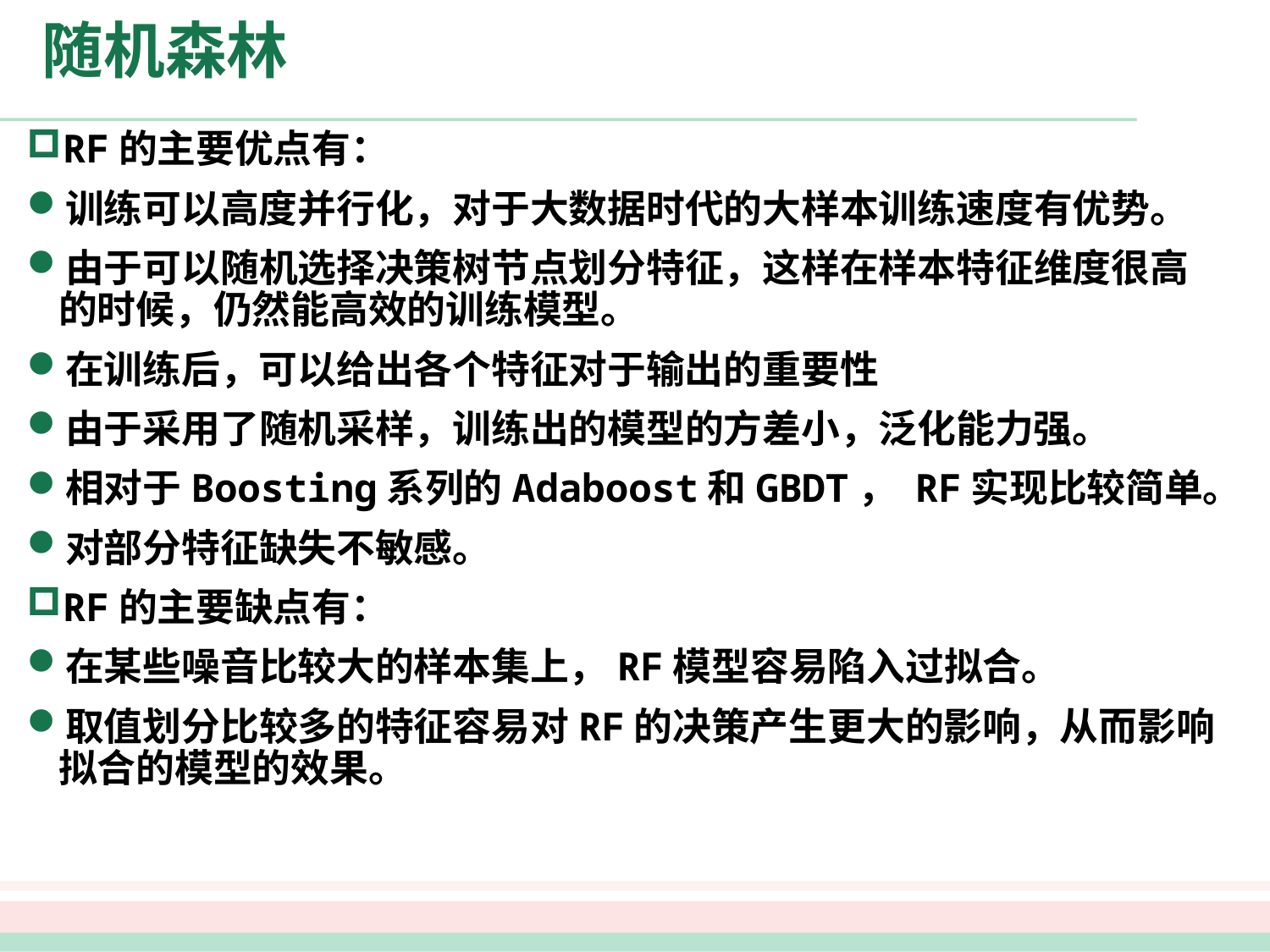

# 随机森林
RF的主要优点有：
训练可以高度并行化，对于大数据时代的大样本训练速度有优势。
由于可以随机选择决策树节点划分特征，这样在样本特征维度很高的时候，仍然能高效的训练模型。
在训练后，可以给出各个特征对于输出的重要性
由于采用了随机采样，训练出的模型的方差小，泛化能力强。
相对于Boosting系列的Adaboost和GBDT， RF实现比较简单。
对部分特征缺失不敏感。
RF的主要缺点有：
在某些噪音比较大的样本集上，RF模型容易陷入过拟合。
取值划分比较多的特征容易对RF的决策产生更大的影响，从而影响拟合的模型的效果。